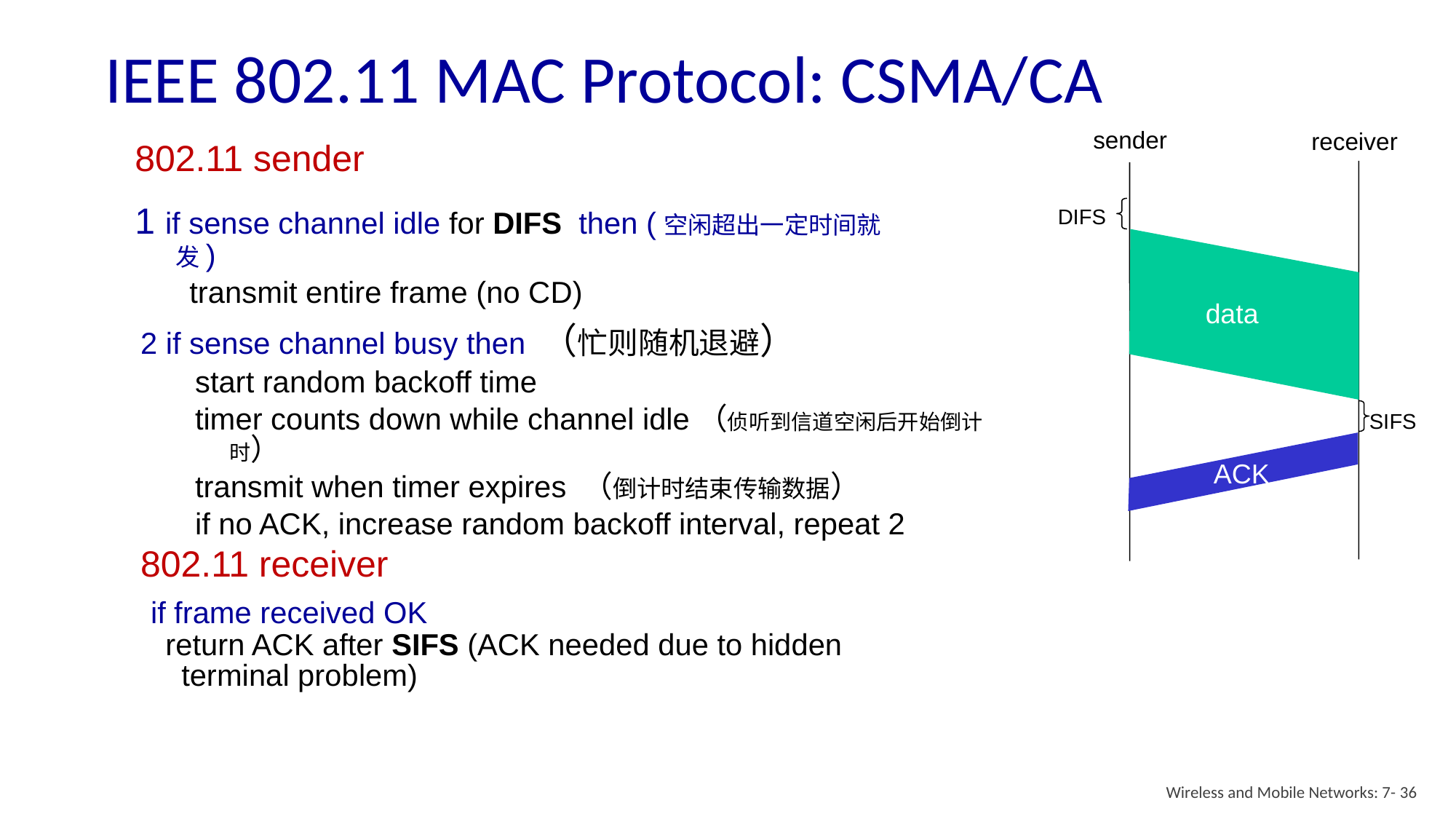

# IEEE 802.11 MAC Protocol: CSMA/CA
sender
receiver
802.11 sender
1 if sense channel idle for DIFS  then (空闲超出一定时间就发)
transmit entire frame (no CD)

DIFS

data
2 if sense channel busy then （忙则随机退避）
start random backoff time
timer counts down while channel idle（侦听到信道空闲后开始倒计时）
transmit when timer expires （倒计时结束传输数据）
if no ACK, increase random backoff interval, repeat 2

SIFS

ACK
802.11 receiver
 if frame received OK
   return ACK after SIFS (ACK needed due to hidden terminal problem)
Wireless and Mobile Networks: 7- 36